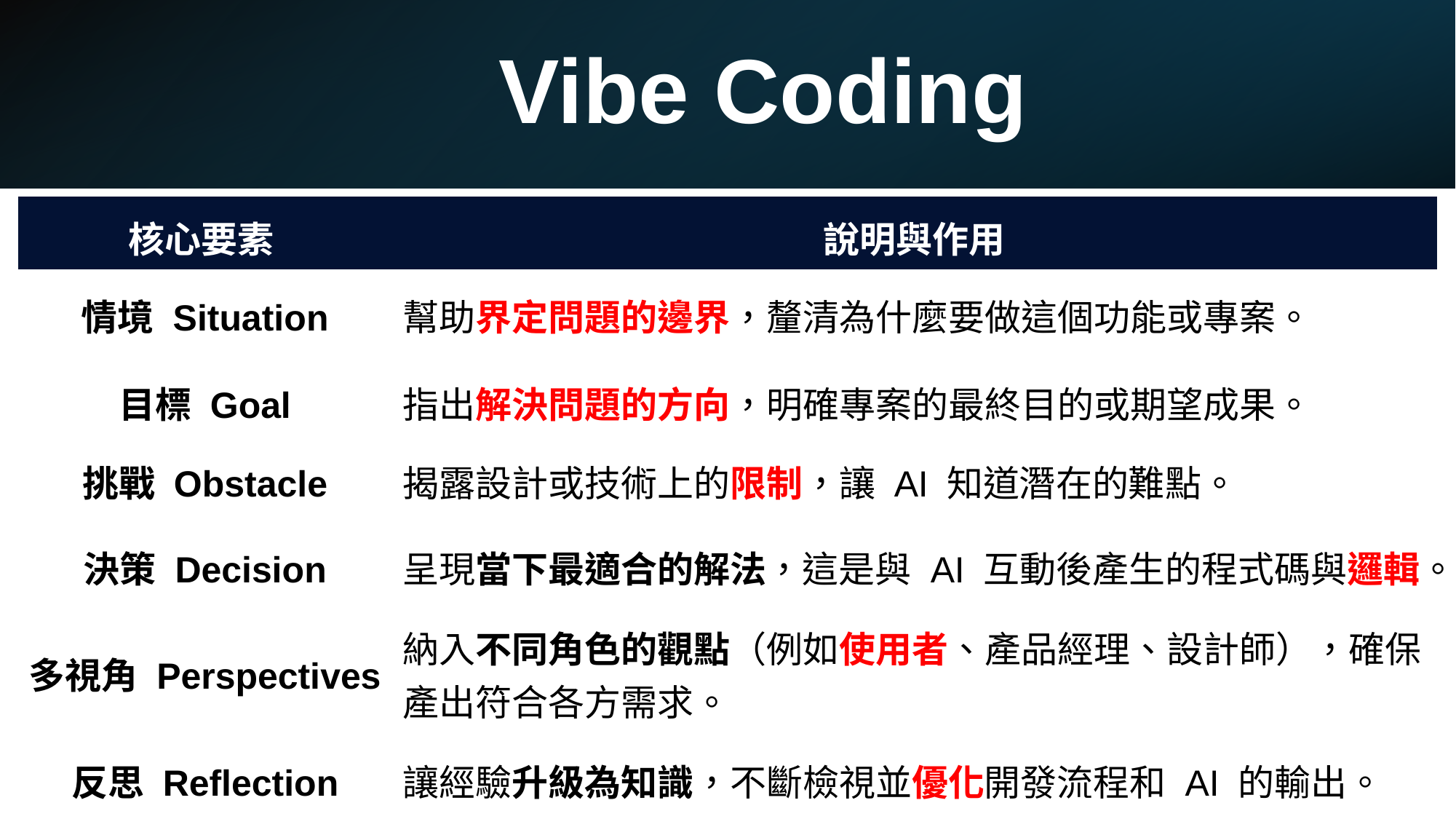

# Vibe Coding
| 核心要素 | 說明與作用 |
| --- | --- |
| 情境 Situation | 幫助界定問題的邊界，釐清為什麼要做這個功能或專案。 |
| 目標 Goal | 指出解決問題的方向，明確專案的最終目的或期望成果。 |
| 挑戰 Obstacle | 揭露設計或技術上的限制，讓 AI 知道潛在的難點。 |
| 決策 Decision | 呈現當下最適合的解法，這是與 AI 互動後產生的程式碼與邏輯。 |
| 多視角 Perspectives | 納入不同角色的觀點（例如使用者、產品經理、設計師），確保產出符合各方需求。 |
| 反思 Reflection | 讓經驗升級為知識，不斷檢視並優化開發流程和 AI 的輸出。 |
7